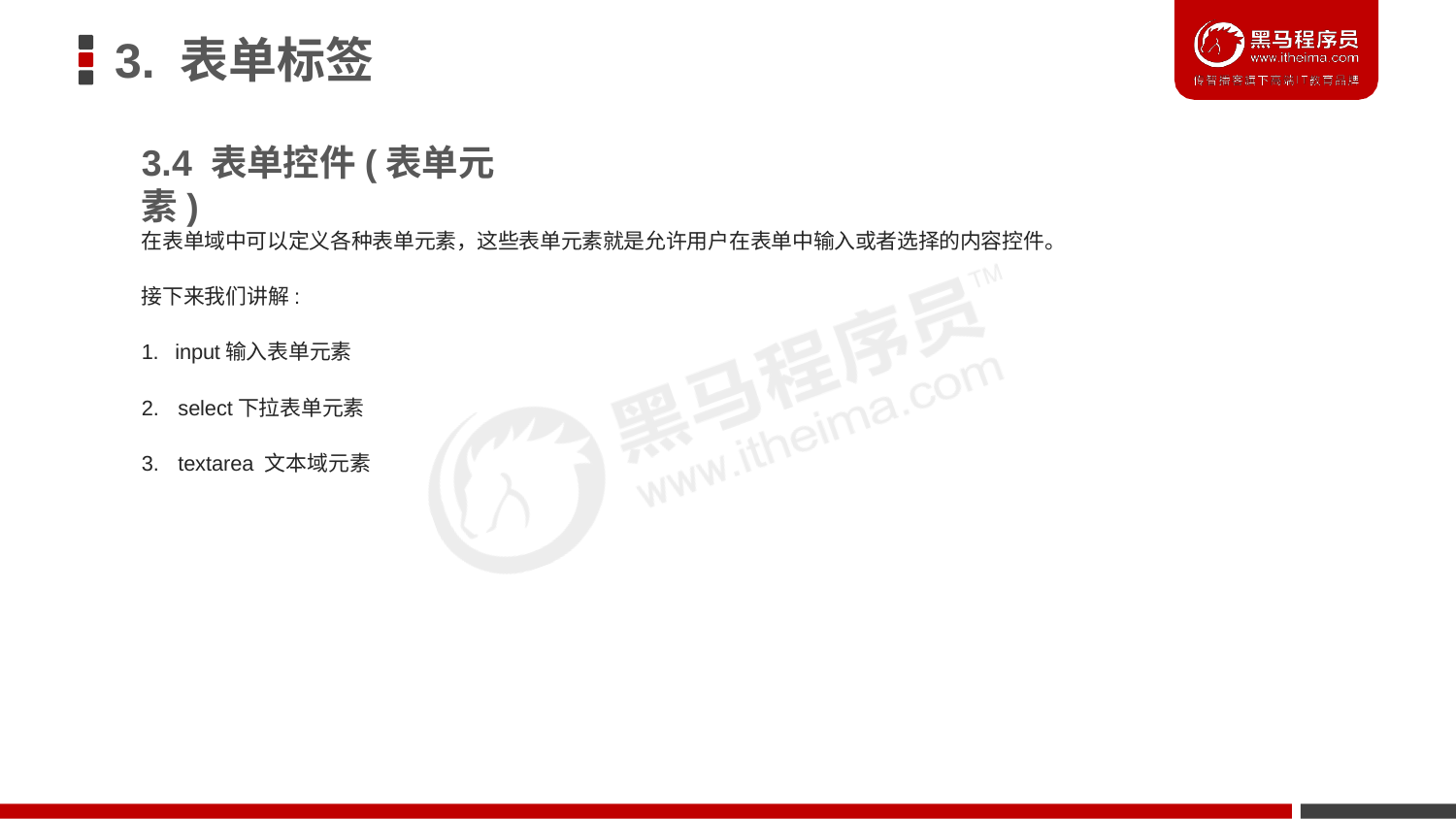

# 3. 表单标签
3.4 表单控件(表单元素)

在表单域中可以定义各种表单元素，这些表单元素就是允许用户在表单中输入或者选择的内容控件。

接下来我们讲解:

1.  input输入表单元素

select下拉表单元素

textarea 文本域元素